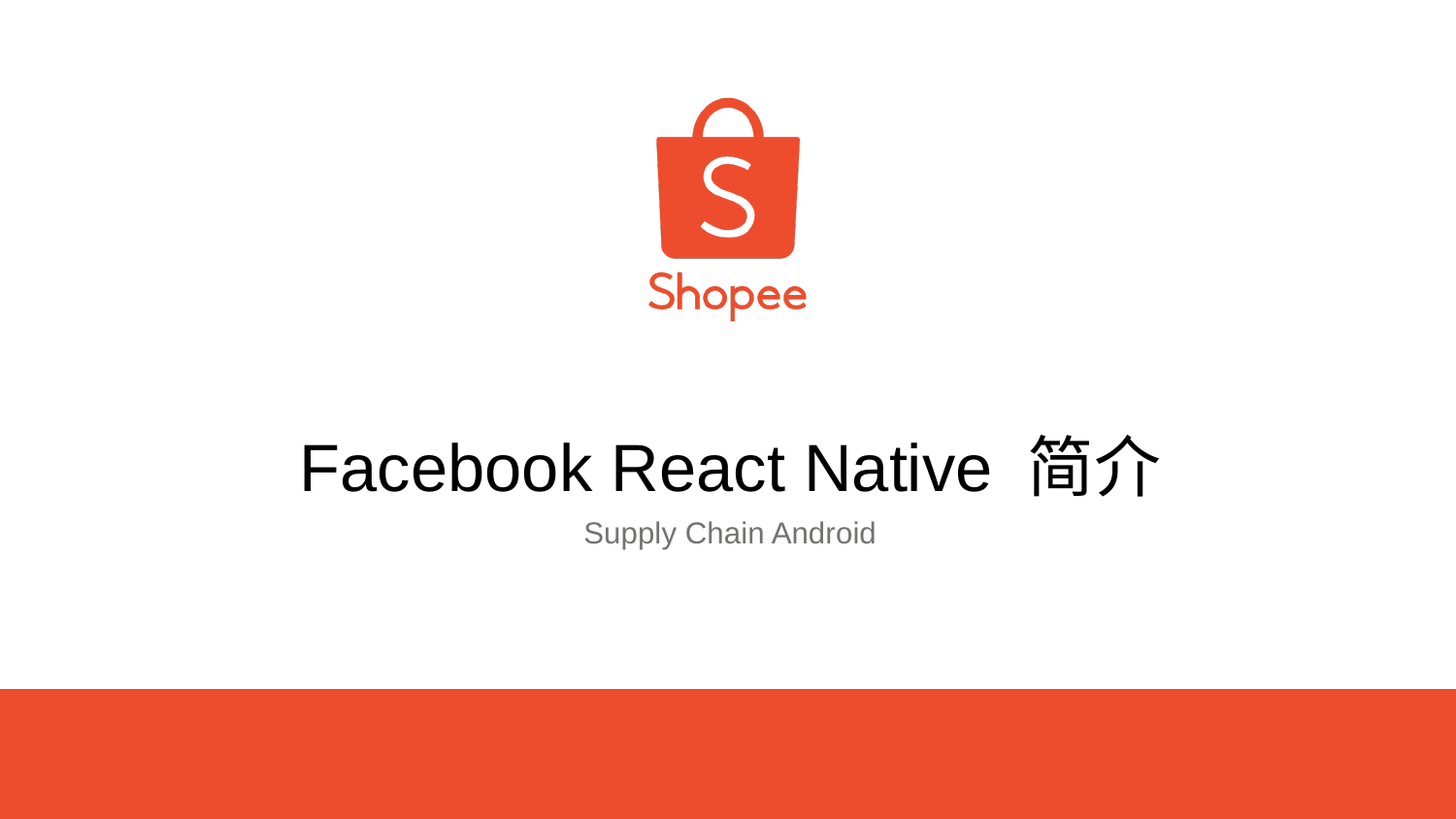

Facebook React Native 简介
Supply Chain Android